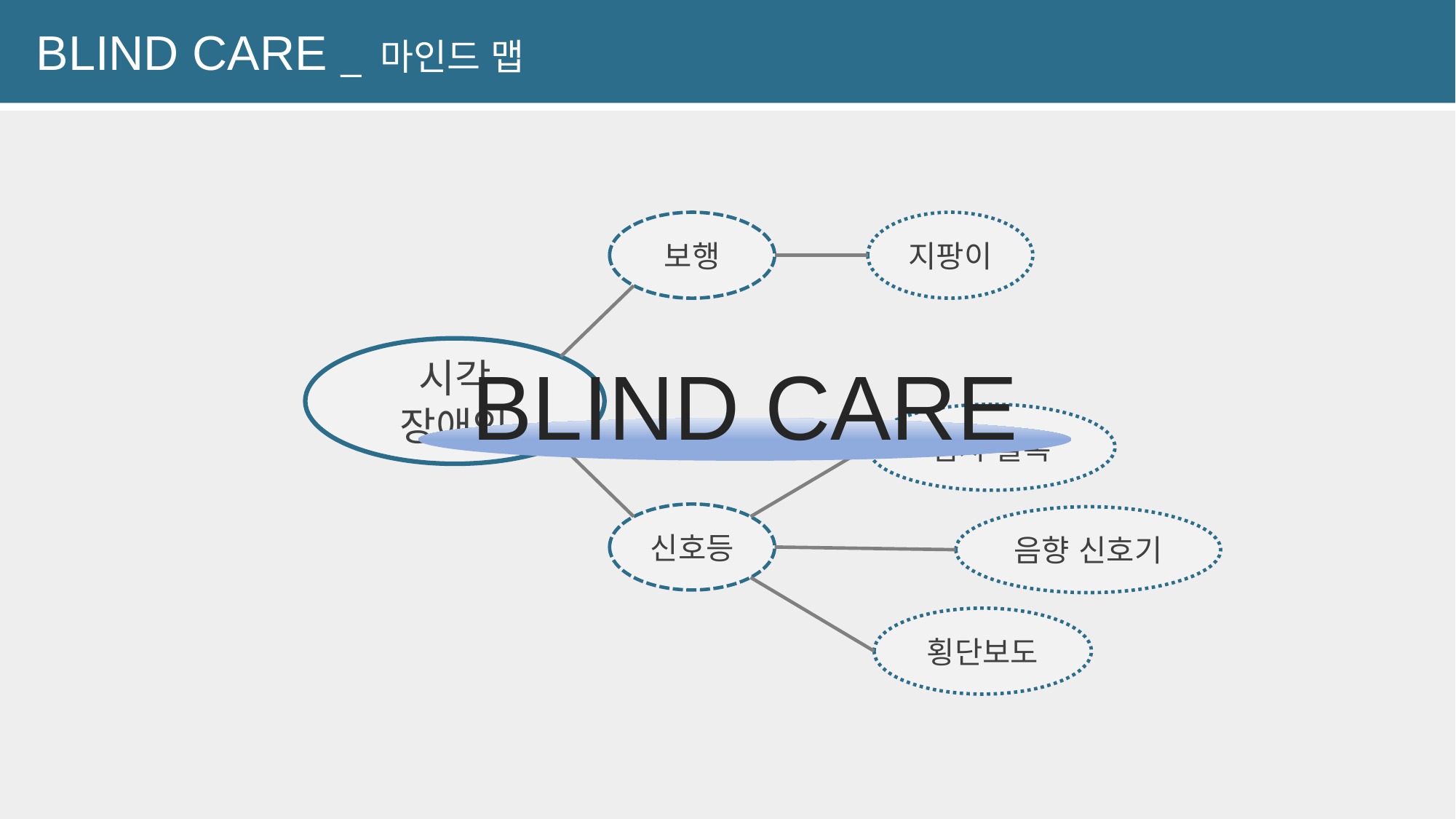

BLIND CARE _ 마인드 맵
보행
지팡이
시각 장애인
점자 블록
신호등
음향 신호기
횡단보도
BLIND CARE